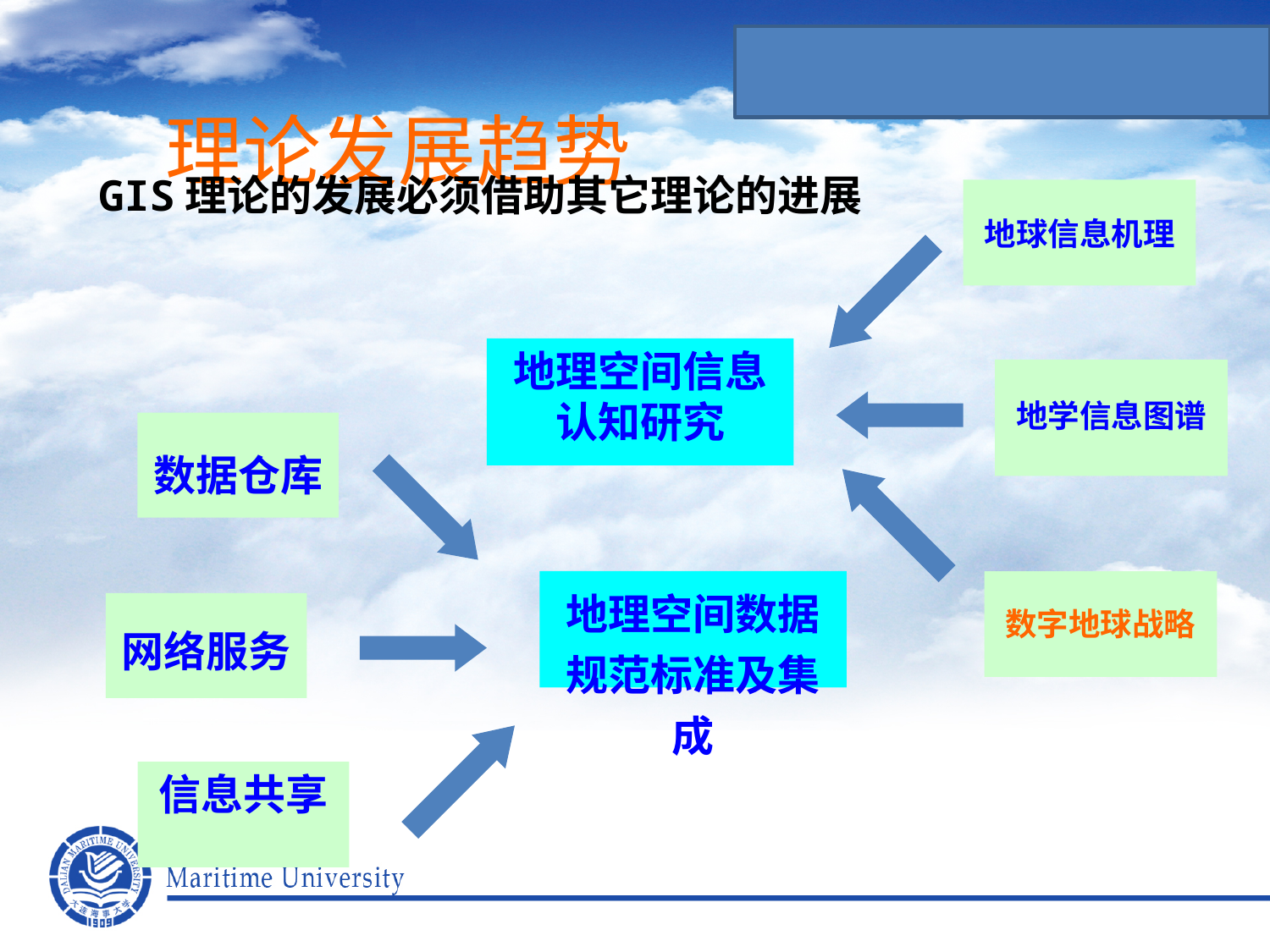

理论发展趋势
 GIS理论的发展必须借助其它理论的进展

地球信息机理

地理空间信息认知研究
地学信息图谱

数据仓库

地理空间数据规范标准及集成
数字地球战略
网络服务

信息共享